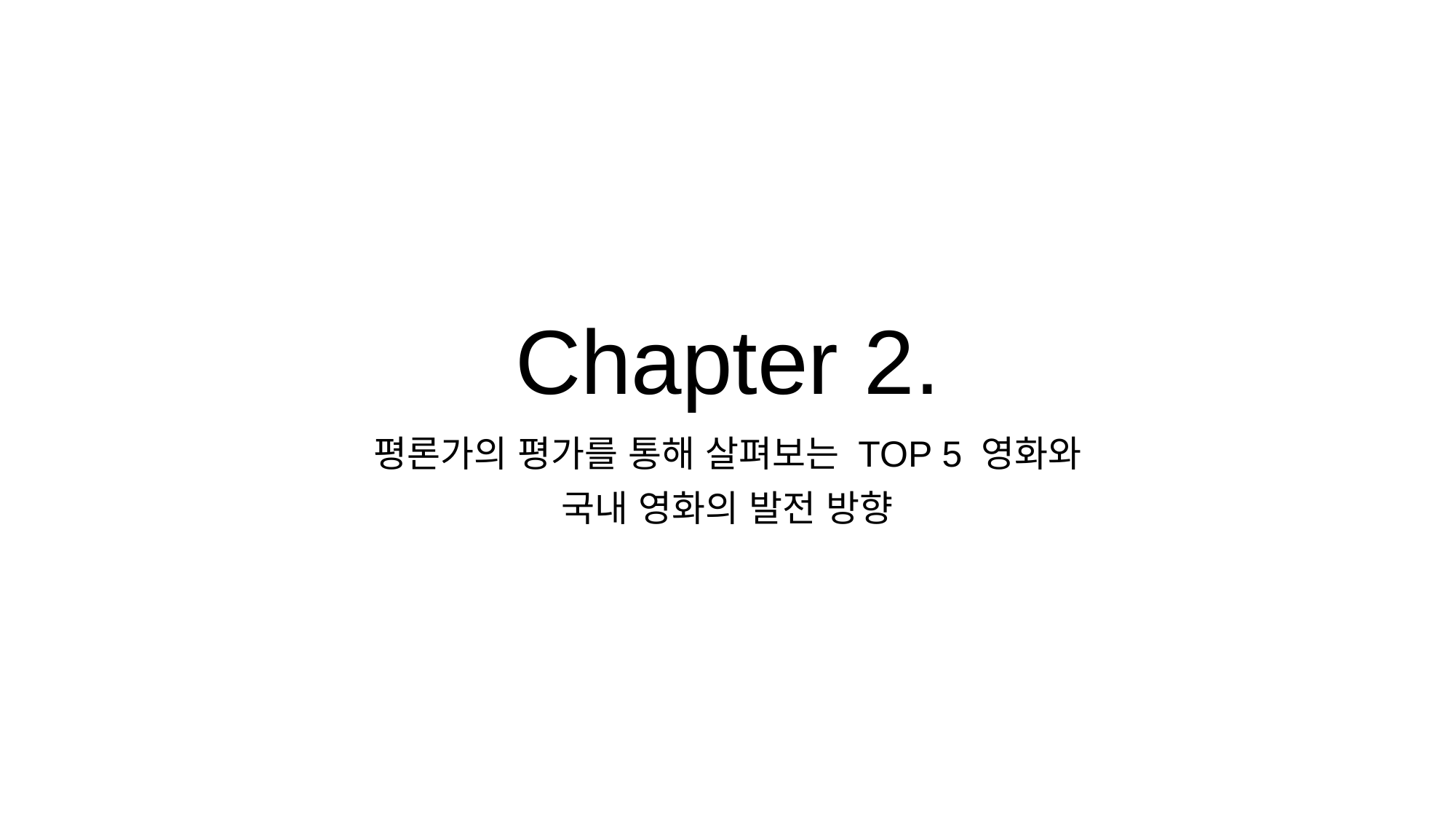

# Chapter 2.
평론가의 평가를 통해 살펴보는 TOP 5 영화와
국내 영화의 발전 방향